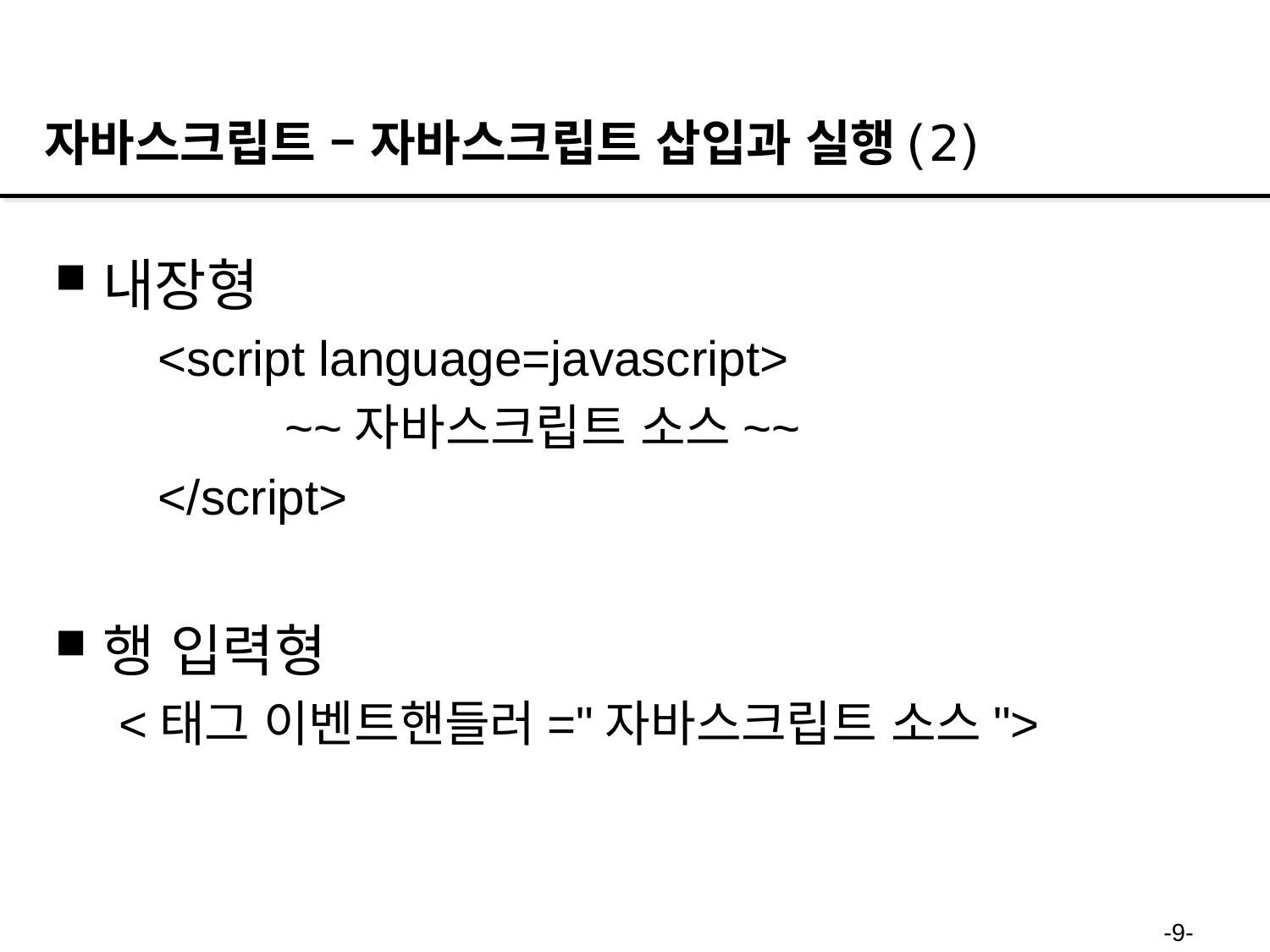

자바스크립트 – 자바스크립트 삽입과 실행(2)
내장형
	<script language=javascript>
		~~자바스크립트 소스~~
	</script>

행 입력형
<태그 이벤트핸들러="자바스크립트 소스">
-9-